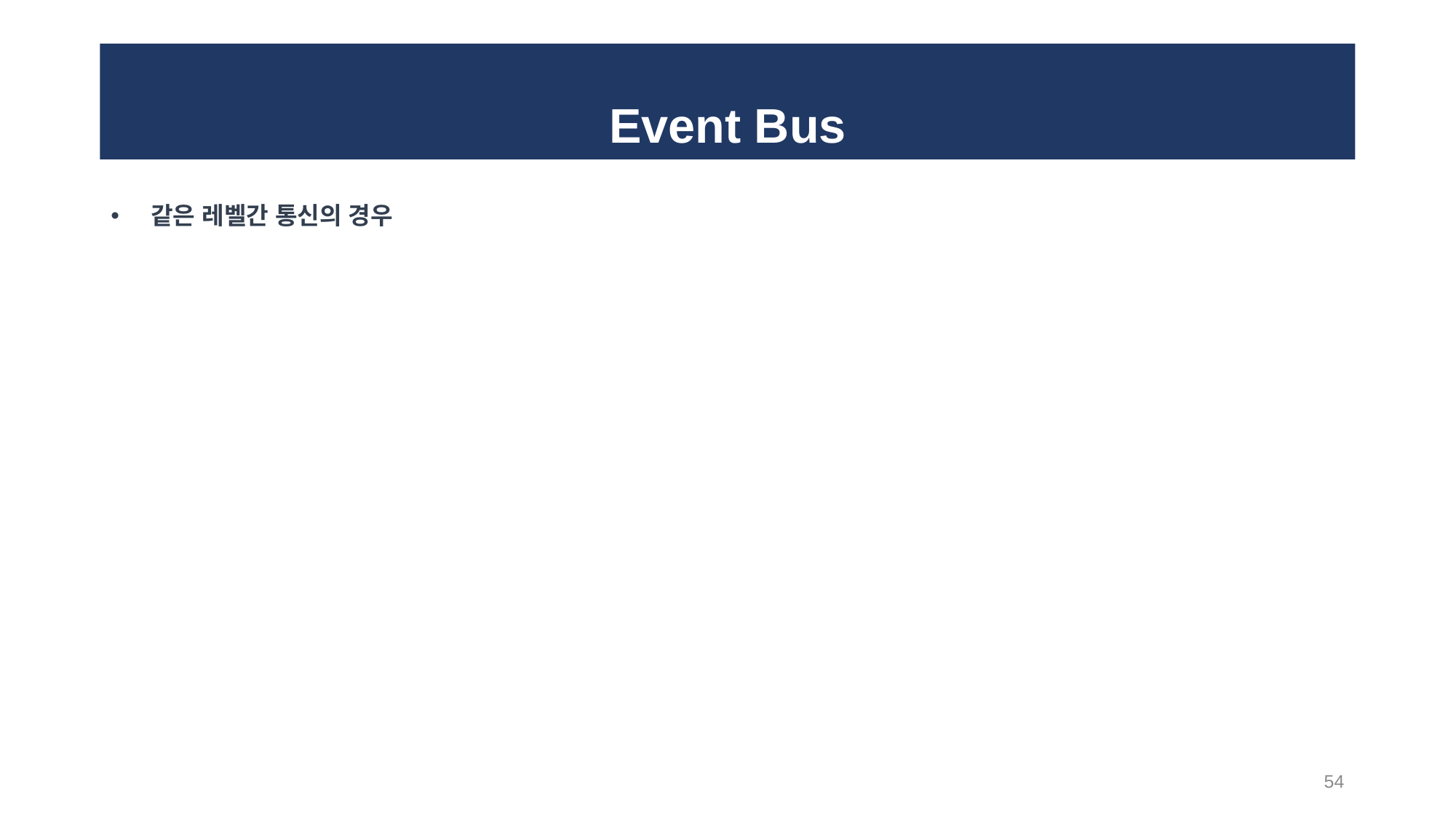

# Event Bus
 같은 레벨간 통신의 경우

54